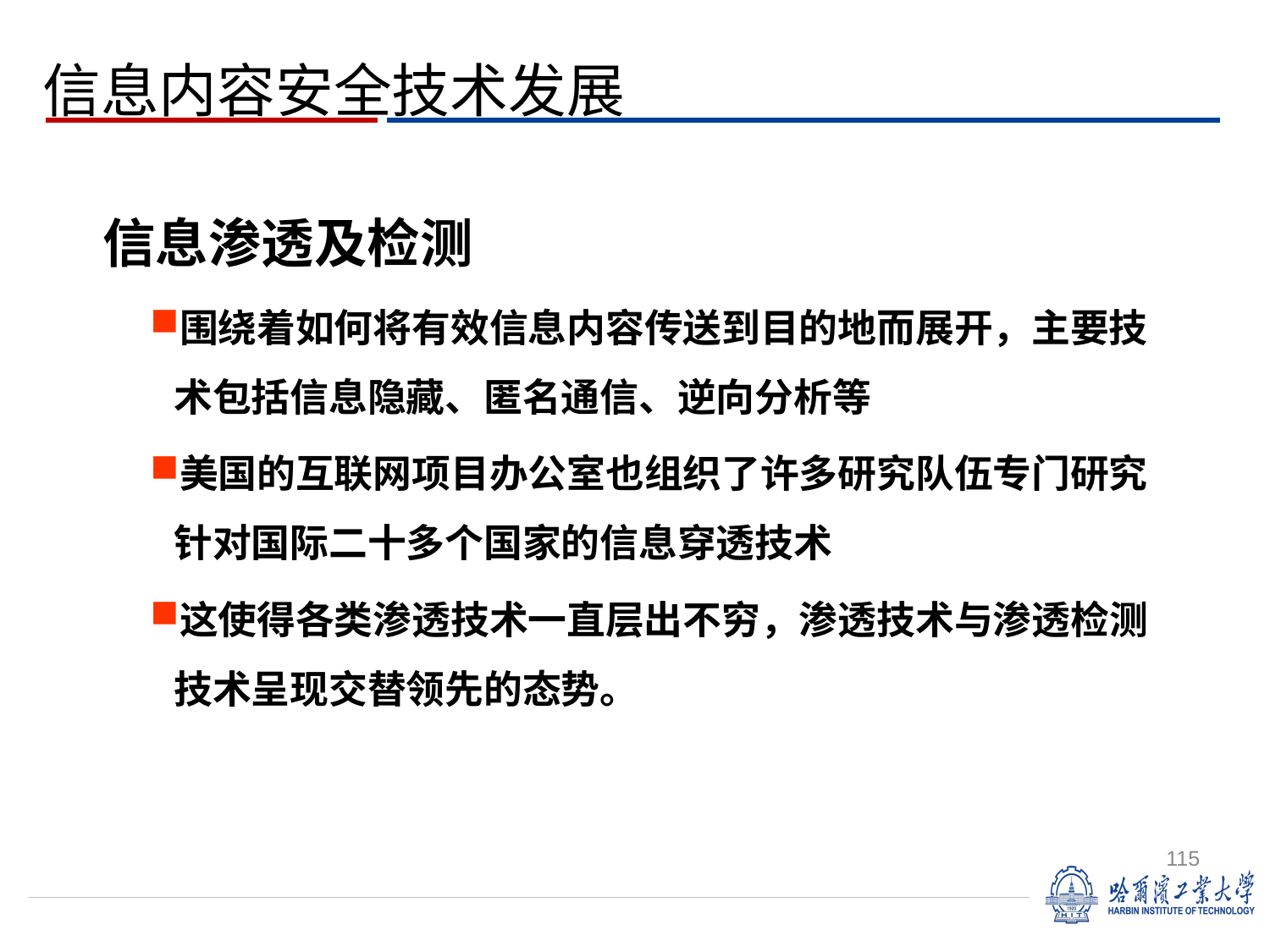

信息内容安全技术发展
信息渗透及检测
围绕着如何将有效信息内容传送到目的地而展开，主要技术包括信息隐藏、匿名通信、逆向分析等
美国的互联网项目办公室也组织了许多研究队伍专门研究针对国际二十多个国家的信息穿透技术
这使得各类渗透技术一直层出不穷，渗透技术与渗透检测技术呈现交替领先的态势。
115